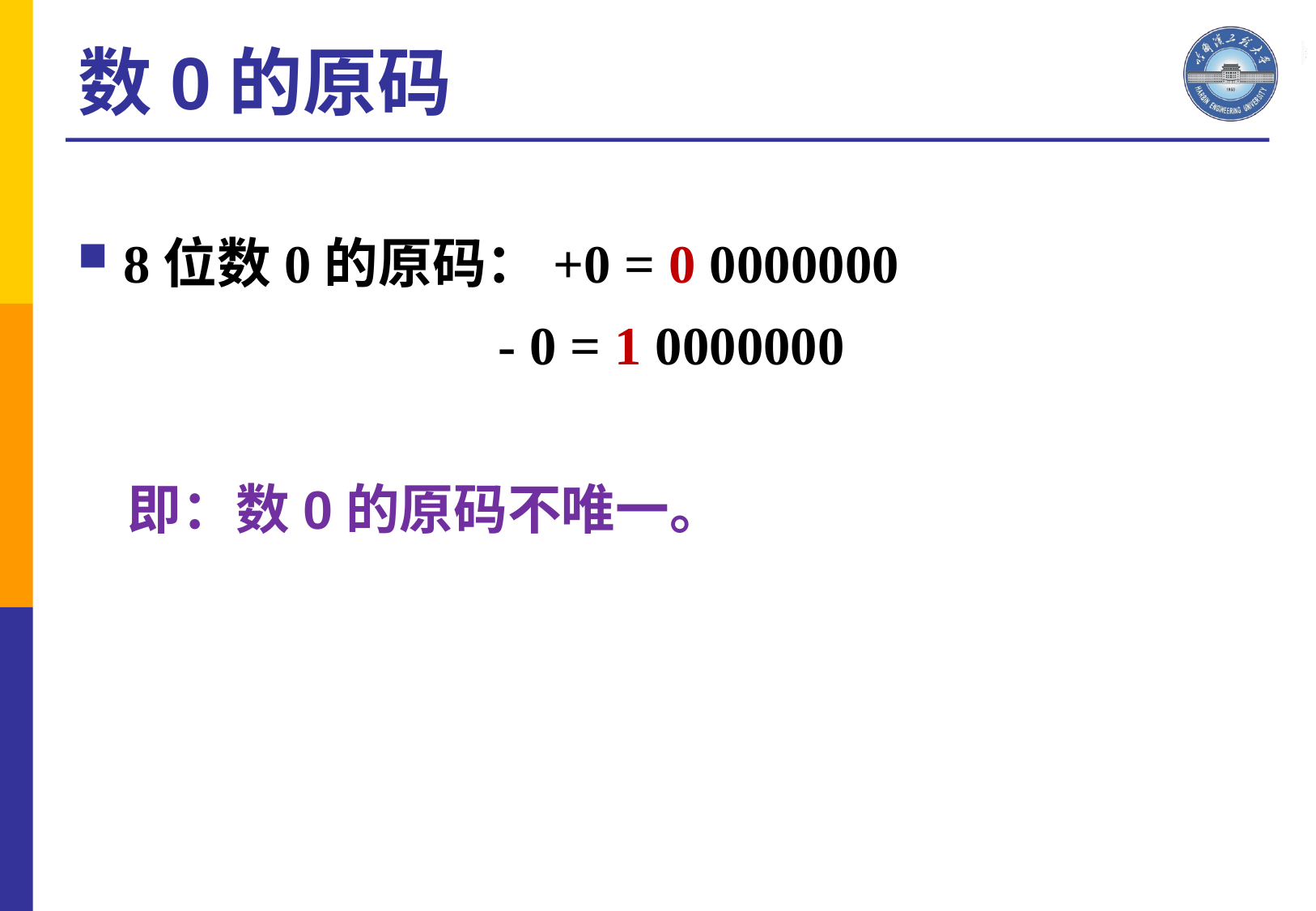

数0的原码
8位数0的原码：+0 = 0 0000000
                               - 0 = 1 0000000

   即：数0的原码不唯一。